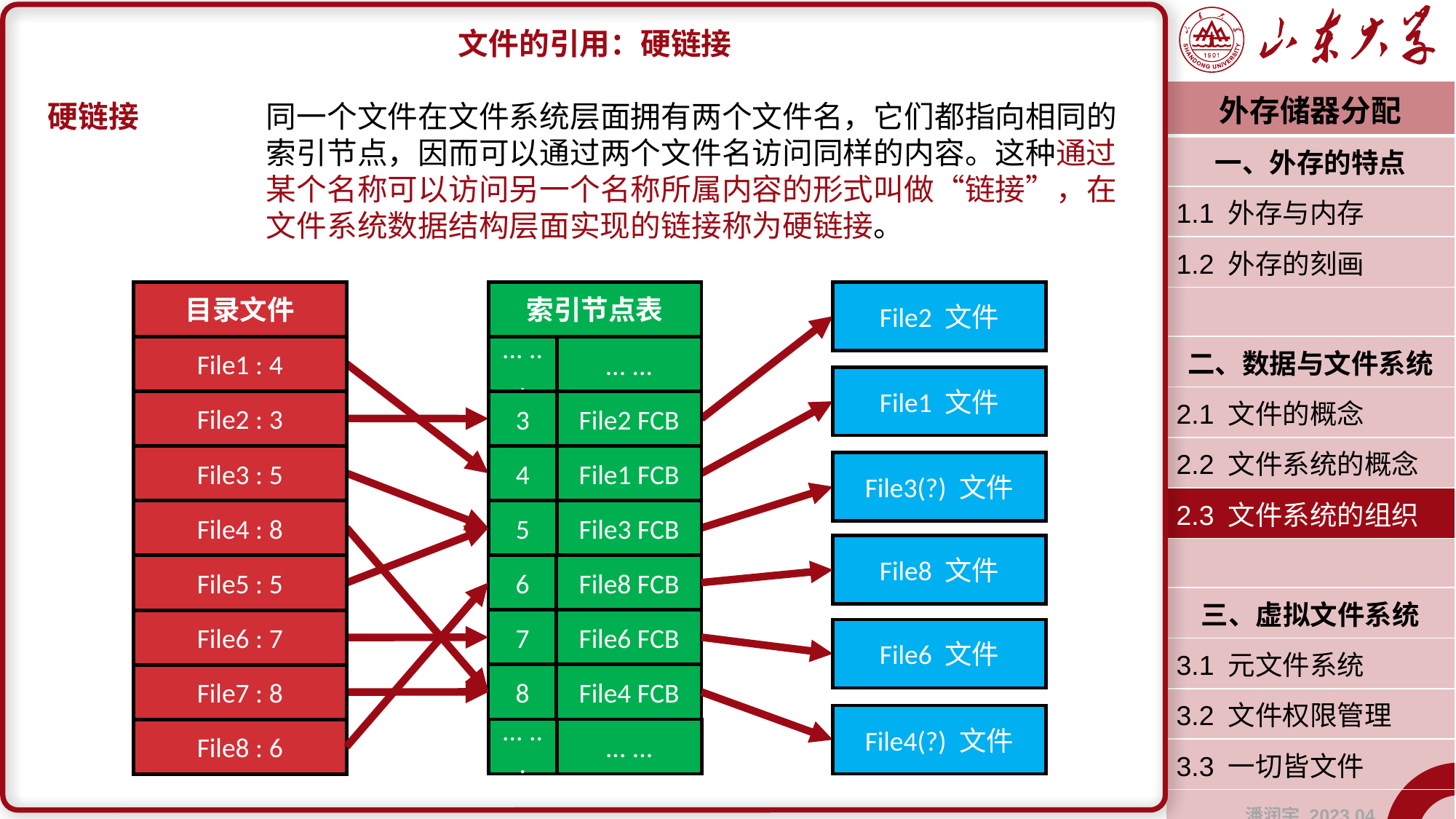

文件的引用：硬链接

硬链接		同一个文件在文件系统层面拥有两个文件名，它们都指向相同的			索引节点，因而可以通过两个文件名访问同样的内容。这种通过			某个名称可以访问另一个名称所属内容的形式叫做“链接”，在			文件系统数据结构层面实现的链接称为硬链接。
| 外存储器分配 |
| --- |
| 一、外存的特点 |
| 1.1 外存与内存 |
| 1.2 外存的刻画 |
|  |
| 二、数据与文件系统 |
| 2.1 文件的概念 |
| 2.2 文件系统的概念 |
| 2.3 文件系统的组织 |
|  |
| 三、虚拟文件系统 |
| 3.1 元文件系统 |
| 3.2 文件权限管理 |
| 3.3 一切皆文件 |
| 潘润宇 2023.04 |
目录文件
索引节点表
File2 文件
File1 : 4
... ...
... ...
File1 文件
File2 : 3
3
File2 FCB
File3 : 5
4
File1 FCB
File3(?) 文件
File4 : 8
5
File3 FCB
File8 文件
6
File8 FCB
File5 : 5
7
File6 FCB
File6 : 7
File6 文件
8
File4 FCB
File7 : 8
File4(?) 文件
... ...
... ...
File8 : 6